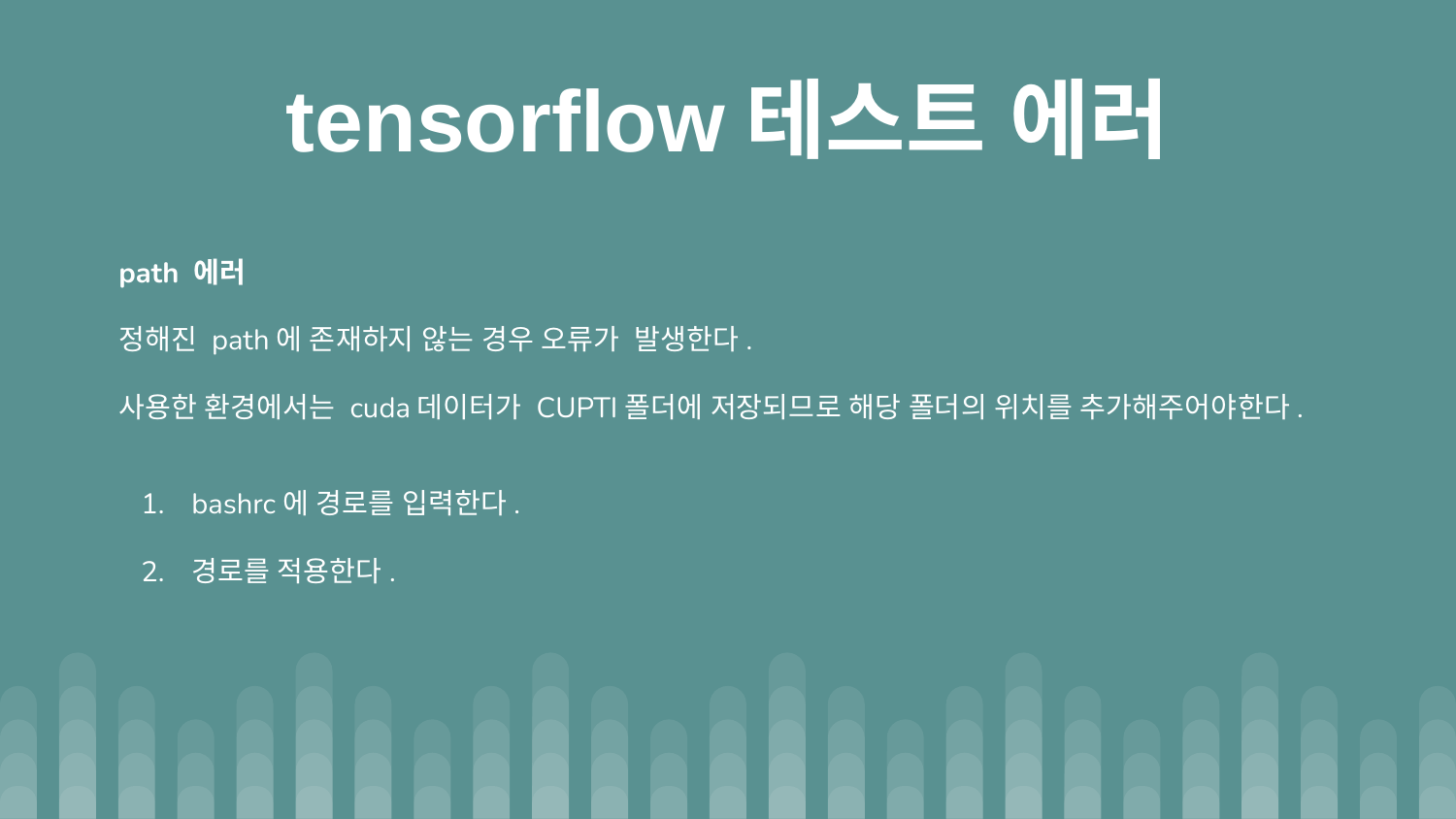

# tensorflow테스트 에러
path 에러
정해진 path에 존재하지 않는 경우 오류가  발생한다.
사용한 환경에서는 cuda데이터가 CUPTI폴더에 저장되므로 해당 폴더의 위치를 추가해주어야한다.
bashrc에 경로를 입력한다.
경로를 적용한다.